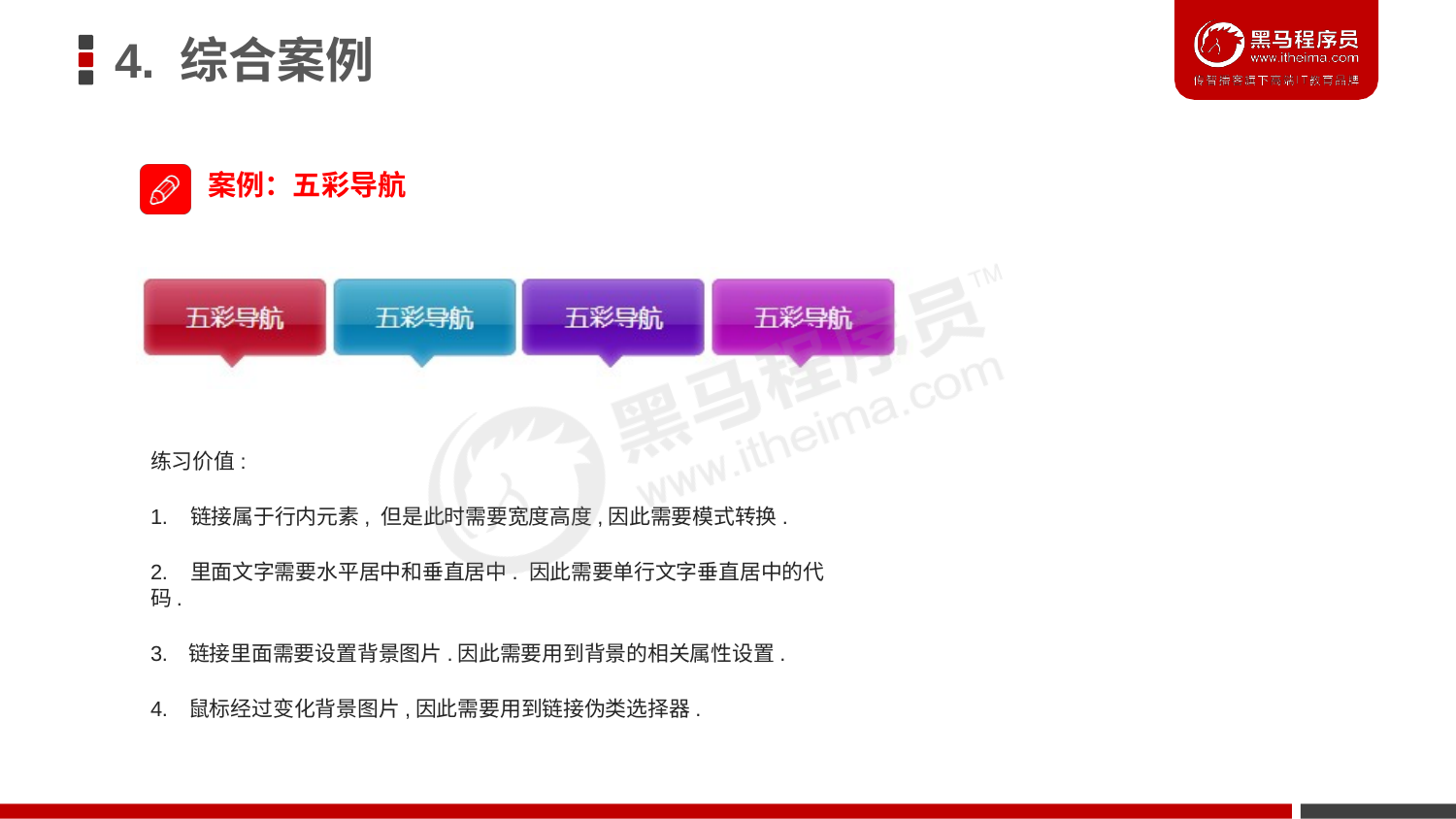

# 4. 综合案例

案例：五彩导航

练习价值:

1.   链接属于行内元素, 但是此时需要宽度高度,因此需要模式转换.

2.   里面文字需要水平居中和垂直居中. 因此需要单行文字垂直居中的代码.

3.  链接里面需要设置背景图片.因此需要用到背景的相关属性设置.

4.  鼠标经过变化背景图片,因此需要用到链接伪类选择器.